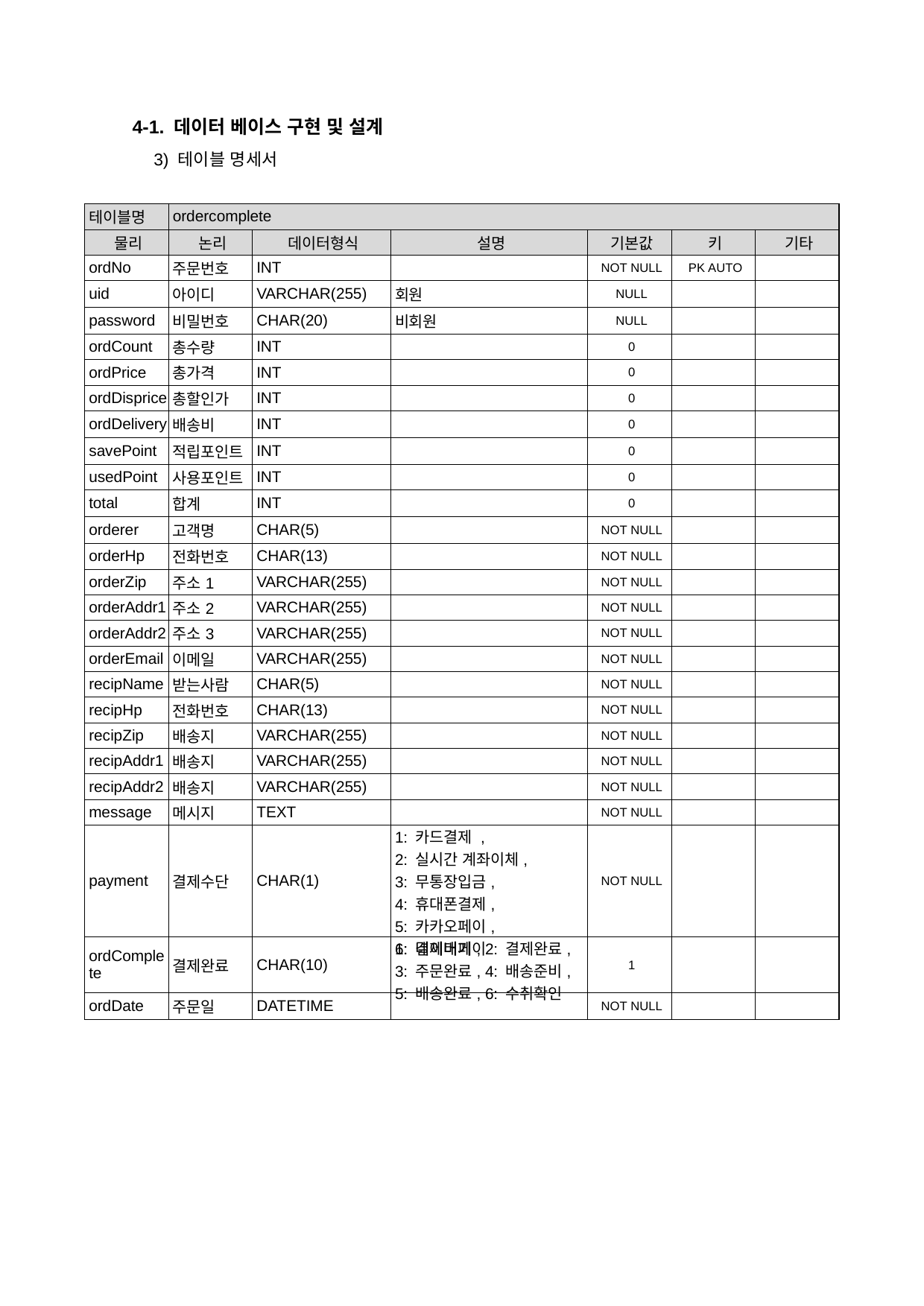

4-1. 데이터 베이스 구현 및 설계
3) 테이블 명세서
| 테이블명 | ordercomplete |  |  |  |  |  |
| --- | --- | --- | --- | --- | --- | --- |
| 물리 | 논리 | 데이터형식 | 설명 | 기본값 | 키 | 기타 |
| ordNo | 주문번호 | INT |  | NOT NULL | PK AUTO |  |
| uid | 아이디 | VARCHAR(255) | 회원 | NULL |  |  |
| password | 비밀번호 | CHAR(20) | 비회원 | NULL |  |  |
| ordCount | 총수량 | INT |  | 0 |  |  |
| ordPrice | 총가격 | INT |  | 0 |  |  |
| ordDisprice | 총할인가 | INT |  | 0 |  |  |
| ordDelivery | 배송비 | INT |  | 0 |  |  |
| savePoint | 적립포인트 | INT |  | 0 |  |  |
| usedPoint | 사용포인트 | INT |  | 0 |  |  |
| total | 합계 | INT |  | 0 |  |  |
| orderer | 고객명 | CHAR(5) |  | NOT NULL |  |  |
| orderHp | 전화번호 | CHAR(13) |  | NOT NULL |  |  |
| orderZip | 주소1 | VARCHAR(255) |  | NOT NULL |  |  |
| orderAddr1 | 주소2 | VARCHAR(255) |  | NOT NULL |  |  |
| orderAddr2 | 주소3 | VARCHAR(255) |  | NOT NULL |  |  |
| orderEmail | 이메일 | VARCHAR(255) |  | NOT NULL |  |  |
| recipName | 받는사람 | CHAR(5) |  | NOT NULL |  |  |
| recipHp | 전화번호 | CHAR(13) |  | NOT NULL |  |  |
| recipZip | 배송지 | VARCHAR(255) |  | NOT NULL |  |  |
| recipAddr1 | 배송지 | VARCHAR(255) |  | NOT NULL |  |  |
| recipAddr2 | 배송지 | VARCHAR(255) |  | NOT NULL |  |  |
| message | 메시지 | TEXT |  | NOT NULL |  |  |
| payment | 결제수단 | CHAR(1) | 1: 카드결제 , 2: 실시간 계좌이체, 3: 무통장입금, 4: 휴대폰결제, 5: 카카오페이, 6: 네이버페이 | NOT NULL |  |  |
| ordComplete | 결제완료 | CHAR(10) | 1: 결제대기, 2: 결제완료, 3: 주문완료, 4: 배송준비, 5: 배송완료, 6: 수취확인 | 1 |  |  |
| ordDate | 주문일 | DATETIME |  | NOT NULL |  |  |